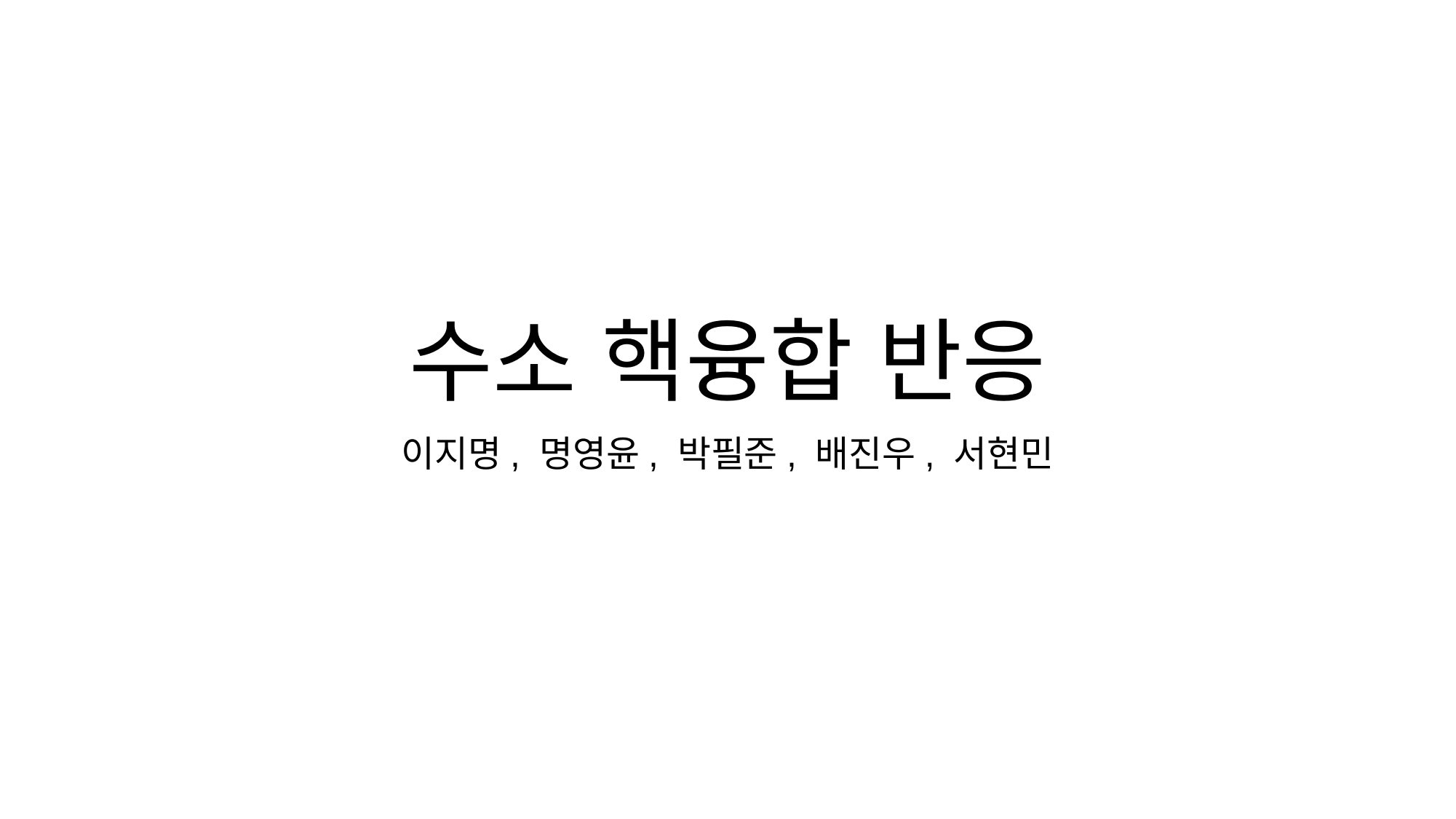

# 수소 핵융합 반응
이지명, 명영윤, 박필준, 배진우, 서현민